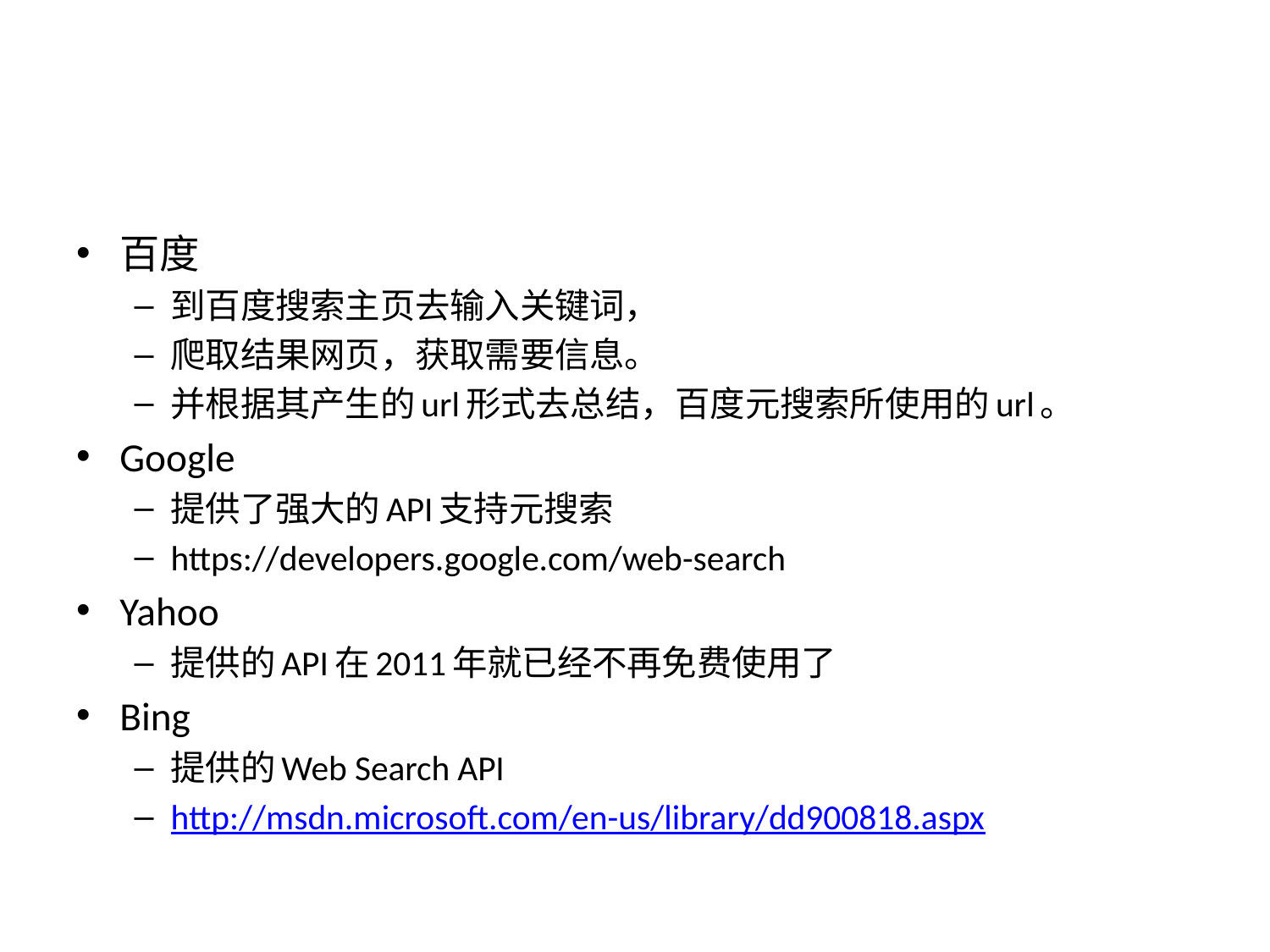

#
百度
到百度搜索主页去输入关键词，
爬取结果网页，获取需要信息。
并根据其产生的url形式去总结，百度元搜索所使用的url。
Google
提供了强大的API支持元搜索
https://developers.google.com/web-search
Yahoo
提供的API在2011年就已经不再免费使用了
Bing
提供的Web Search API
http://msdn.microsoft.com/en-us/library/dd900818.aspx